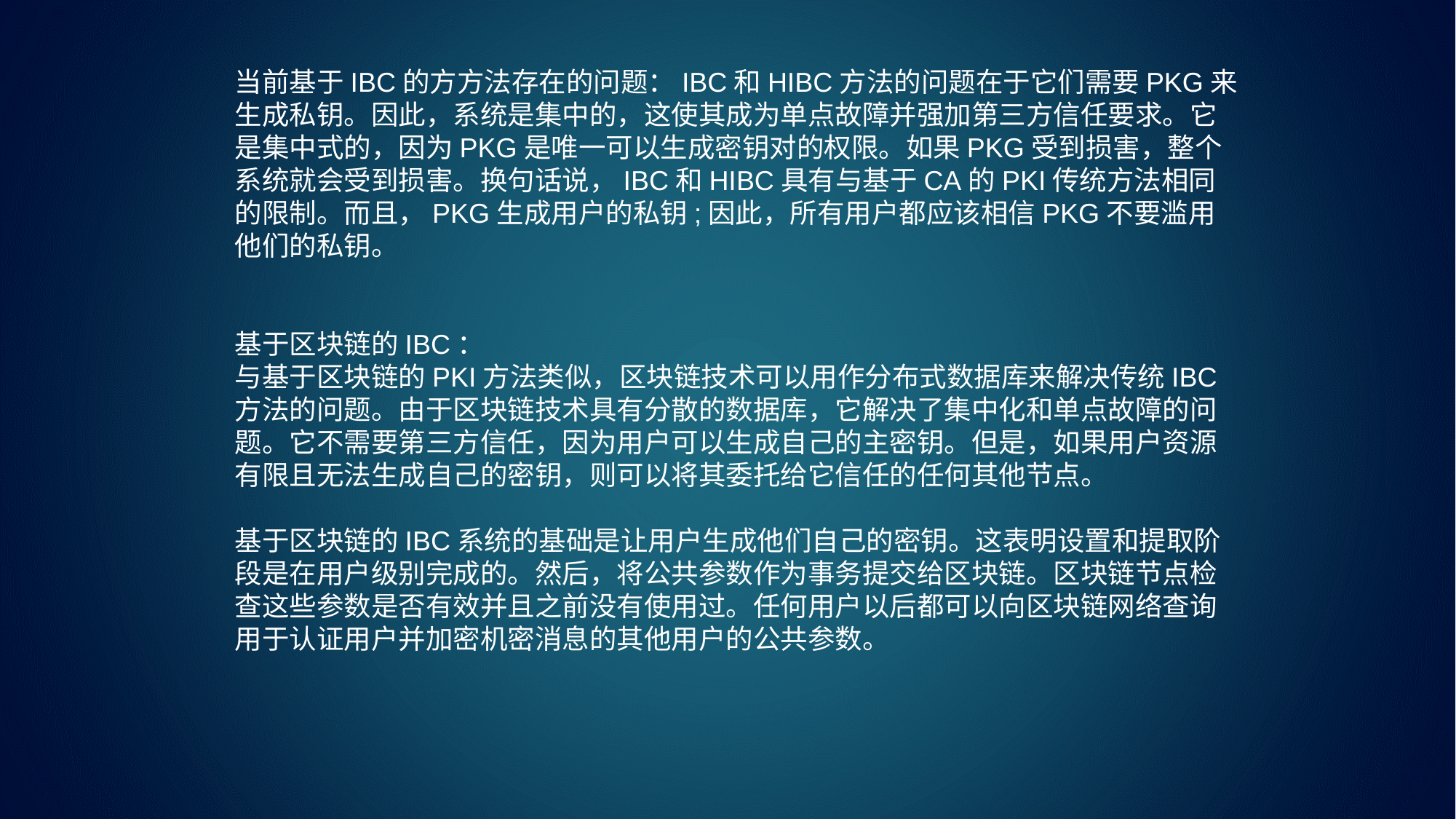

当前基于IBC的⽅方法存在的问题：IBC和HIBC方法的问题在于它们需要PKG来生成私钥。因此，系统是集中的，这使其成为单点故障并强加第三方信任要求。它是集中式的，因为PKG是唯一可以生成密钥对的权限。如果PKG受到损害，整个系统就会受到损害。换句话说，IBC和HIBC具有与基于CA的PKI传统方法相同的限制。而且，PKG生成用户的私钥;因此，所有用户都应该相信PKG不要滥用他们的私钥。

基于区块链的IBC：
与基于区块链的PKI方法类似，区块链技术可以用作分布式数据库来解决传统IBC方法的问题。由于区块链技术具有分散的数据库，它解决了集中化和单点故障的问题。它不需要第三方信任，因为用户可以生成自己的主密钥。但是，如果用户资源有限且无法生成自己的密钥，则可以将其委托给它信任的任何其他节点。

基于区块链的IBC系统的基础是让用户生成他们自己的密钥。这表明设置和提取阶段是在用户级别完成的。然后，将公共参数作为事务提交给区块链。区块链节点检查这些参数是否有效并且之前没有使用过。任何用户以后都可以向区块链网络查询用于认证用户并加密机密消息的其他用户的公共参数。